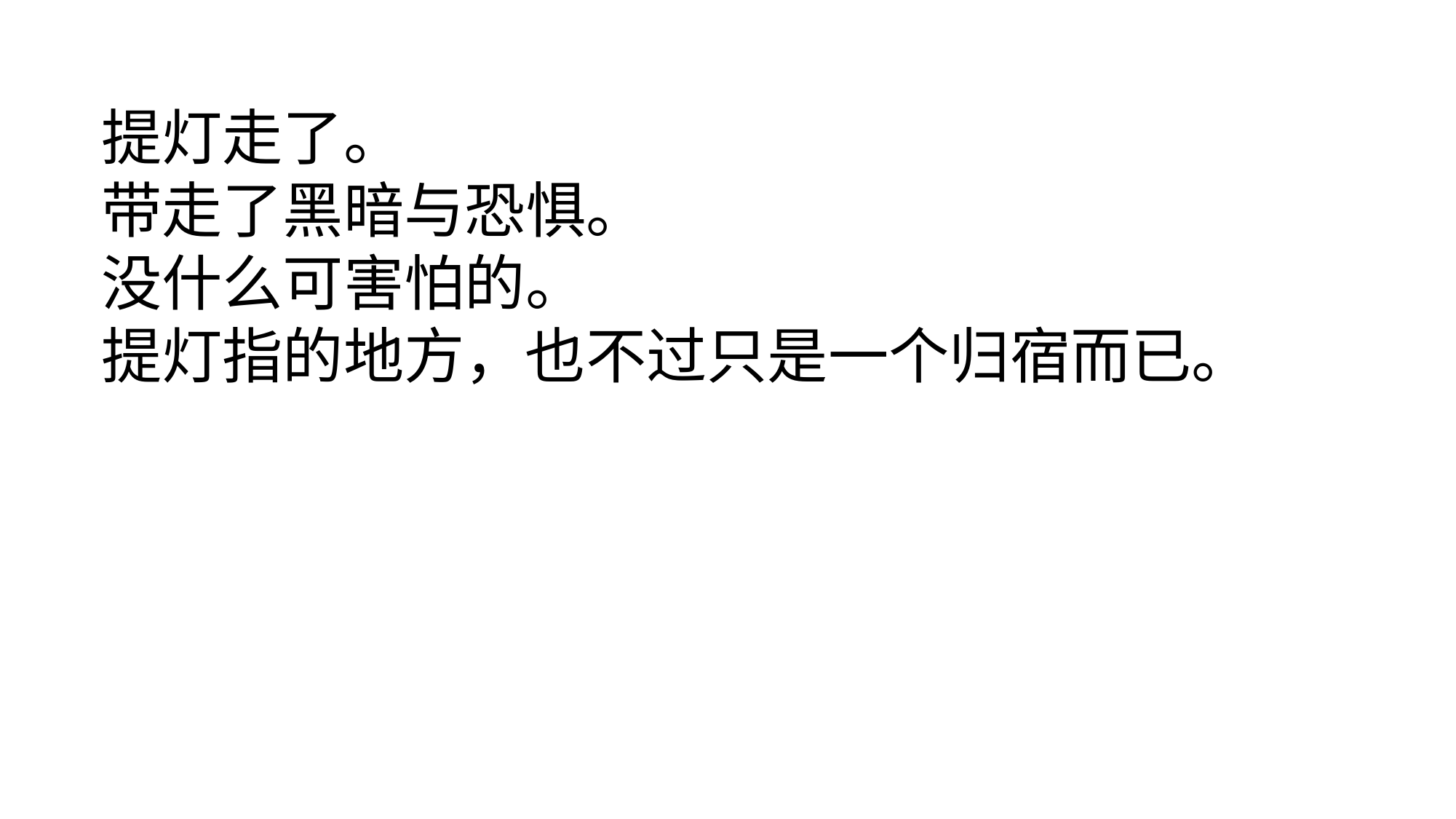

提灯走了。
带走了黑暗与恐惧。
没什么可害怕的。
提灯指的地方，也不过只是一个归宿而已。好。真的。”